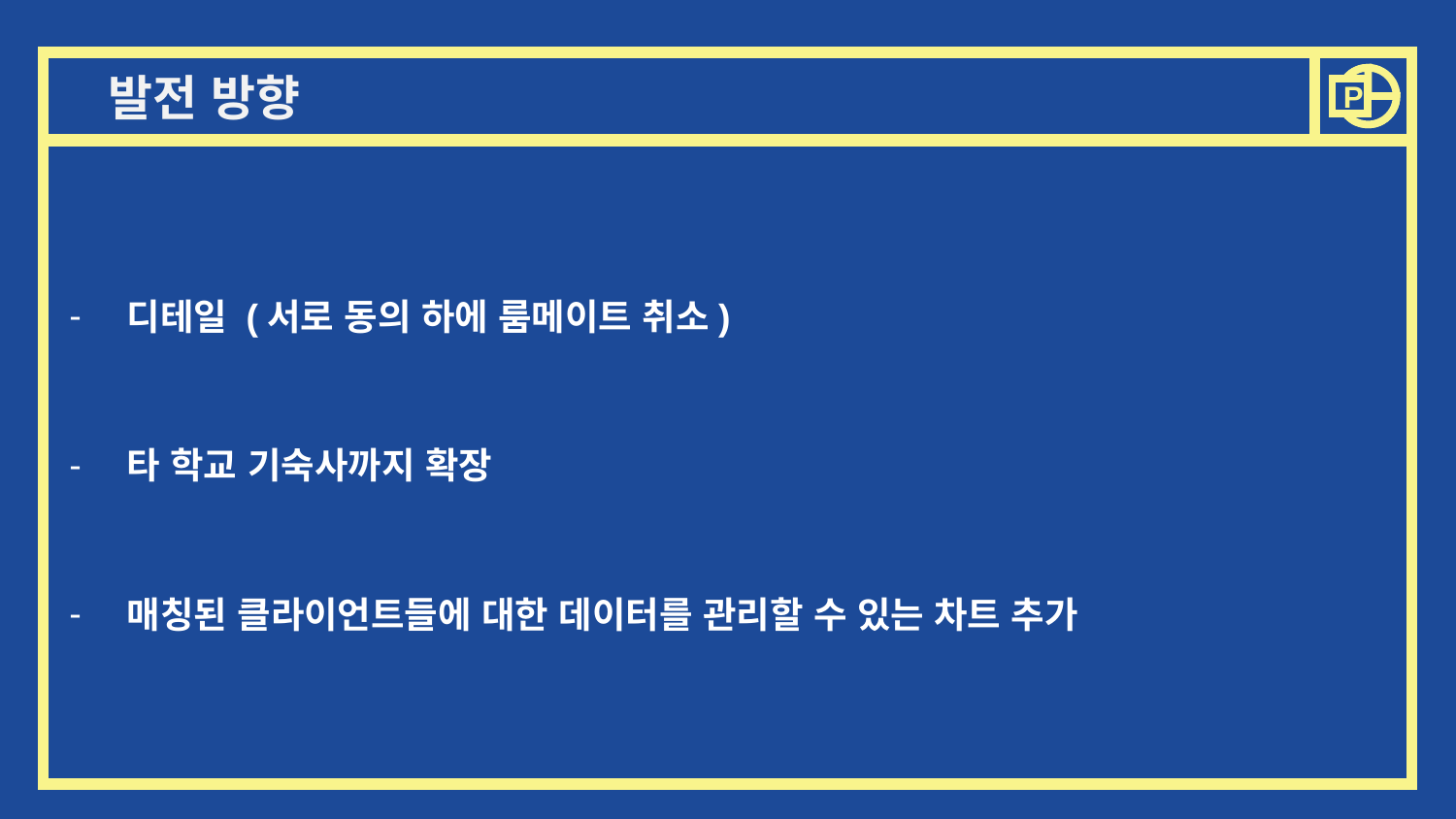

발전 방향

P
디테일 (서로 동의 하에 룸메이트 취소)

타 학교 기숙사까지 확장

매칭된 클라이언트들에 대한 데이터를 관리할 수 있는 차트 추가